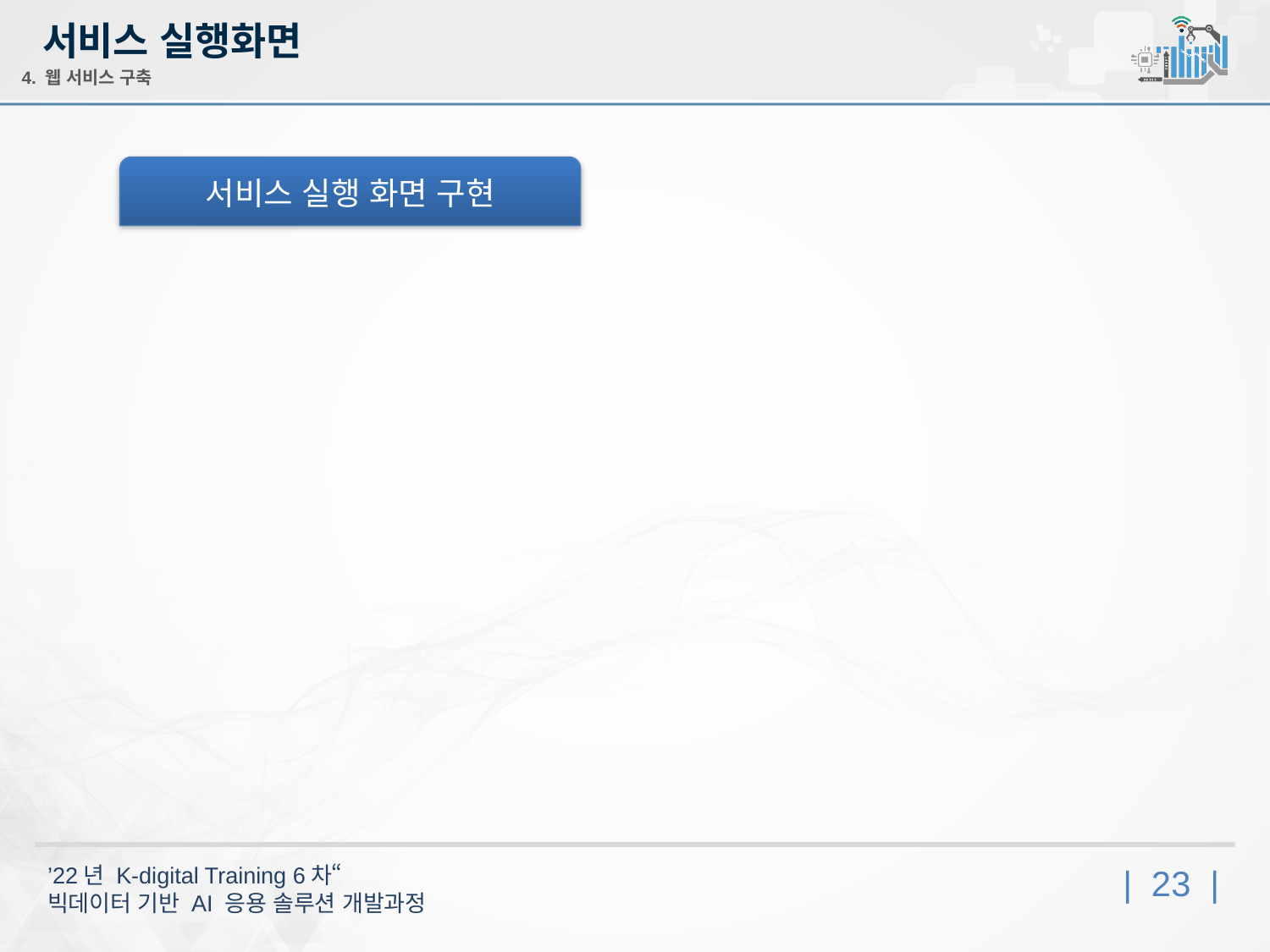

서비스 실행화면
4. 웹 서비스 구축
서비스 실행 화면 구현